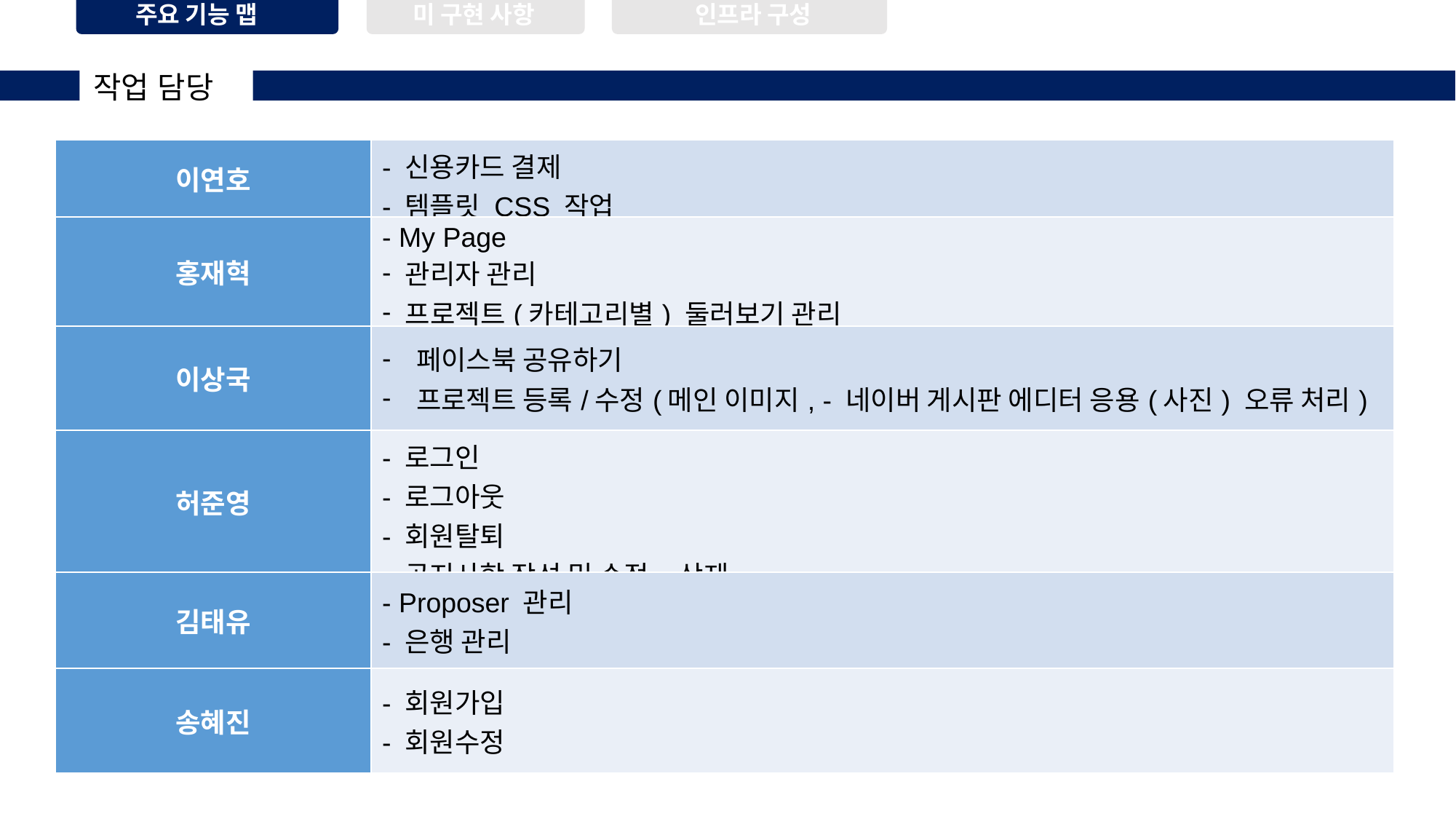

주요 기능 맵
미 구현 사항
인프라 구성
작업 담당

| 이연호 | - 신용카드 결제 - 템플릿 CSS 작업 |
| --- | --- |
| 홍재혁 | - My Page 관리자 관리 프로젝트(카테고리별) 둘러보기 관리 |
| 이상국 | 페이스북 공유하기 프로젝트 등록/수정(메인 이미지, - 네이버 게시판 에디터 응용(사진) 오류 처리) |
| 허준영 | - 로그인 - 로그아웃 - 회원탈퇴 - 공지사항 작성 및 수정, 삭제 |
| 김태유 | - Proposer 관리 - 은행 관리 |
| 송혜진 | - 회원가입 - 회원수정 |